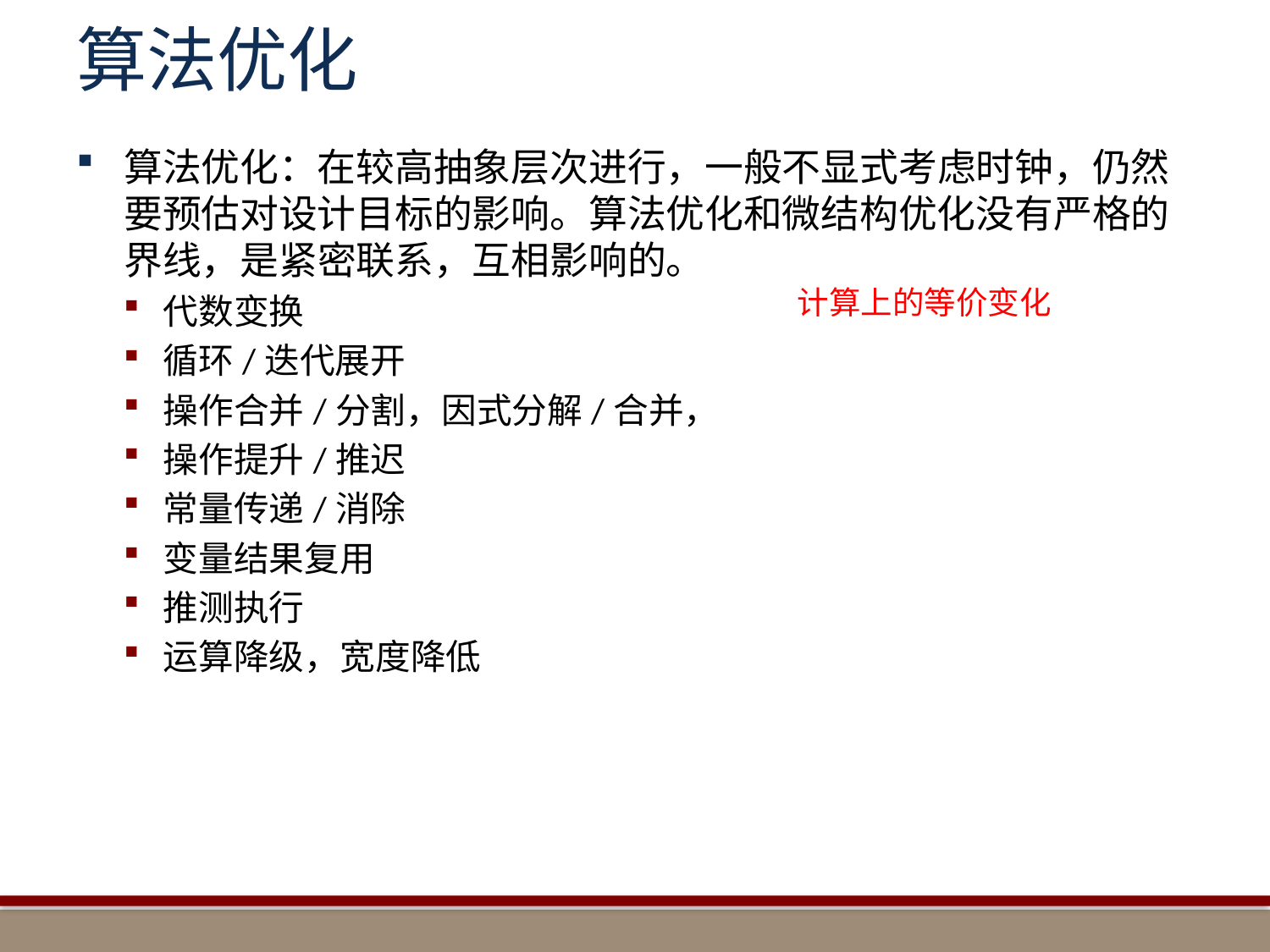

# 算法优化
算法优化：在较高抽象层次进行，一般不显式考虑时钟，仍然要预估对设计目标的影响。算法优化和微结构优化没有严格的界线，是紧密联系，互相影响的。
代数变换
循环/迭代展开
操作合并/分割，因式分解/合并，
操作提升/推迟
常量传递/消除
变量结果复用
推测执行
运算降级，宽度降低

计算上的等价变化